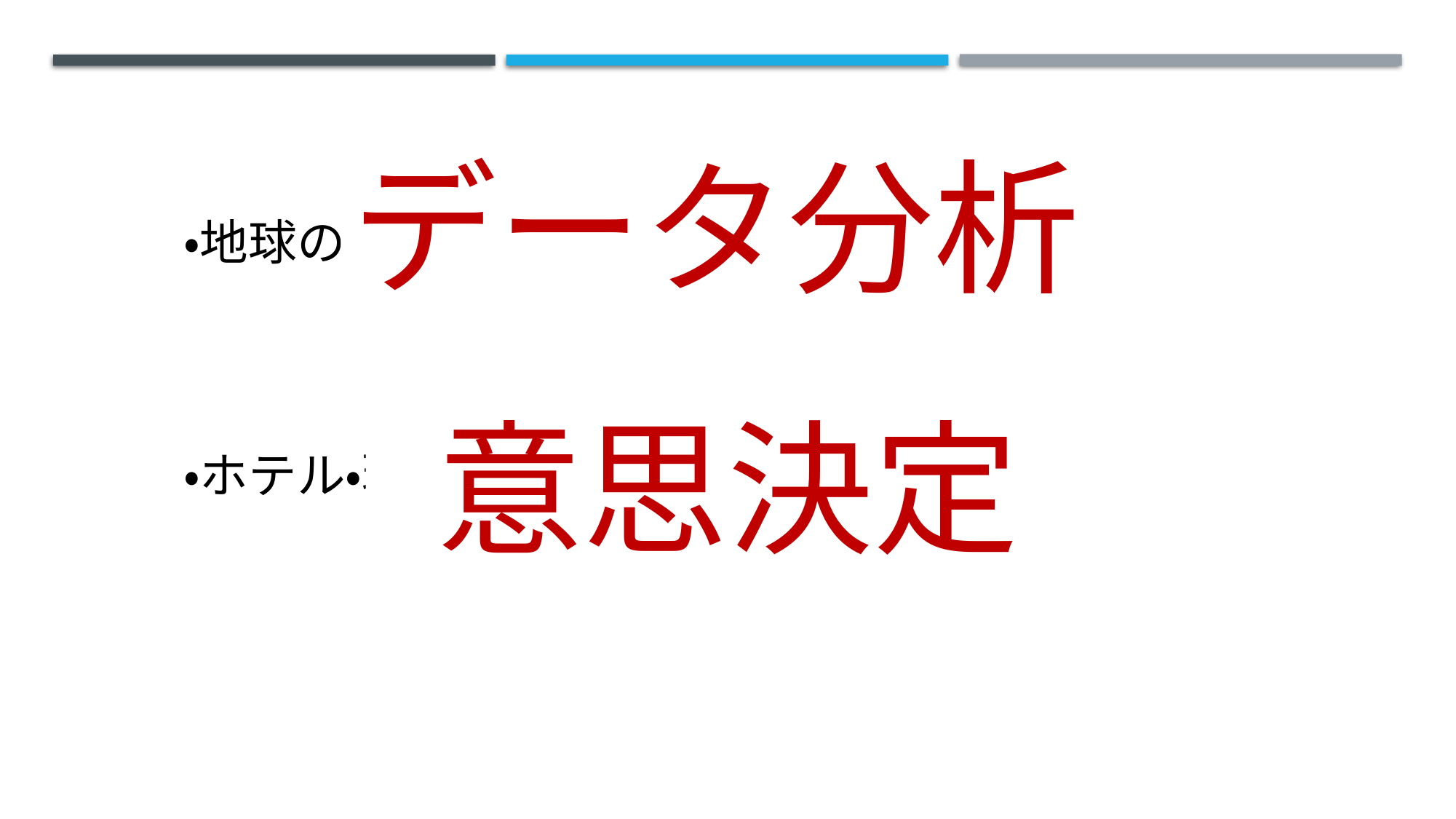

データ分析

・地球の歩き方などで情報収集・理解

・ホテル・現地での行動を決定
意思決定